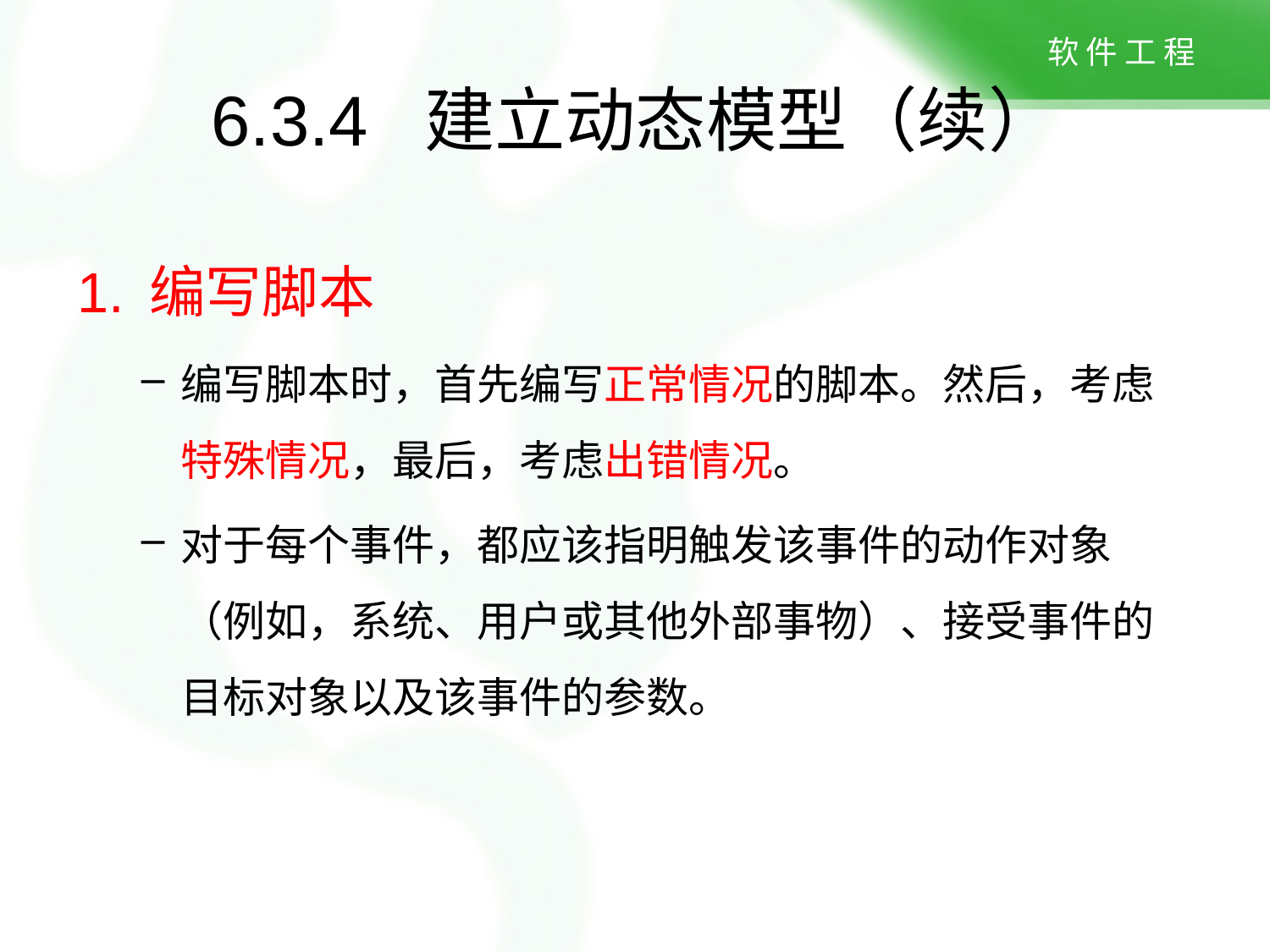

# 6.3.4  建立动态模型（续）
编写脚本
编写脚本时，首先编写正常情况的脚本。然后，考虑特殊情况，最后，考虑出错情况。
对于每个事件，都应该指明触发该事件的动作对象（例如，系统、用户或其他外部事物）、接受事件的目标对象以及该事件的参数。